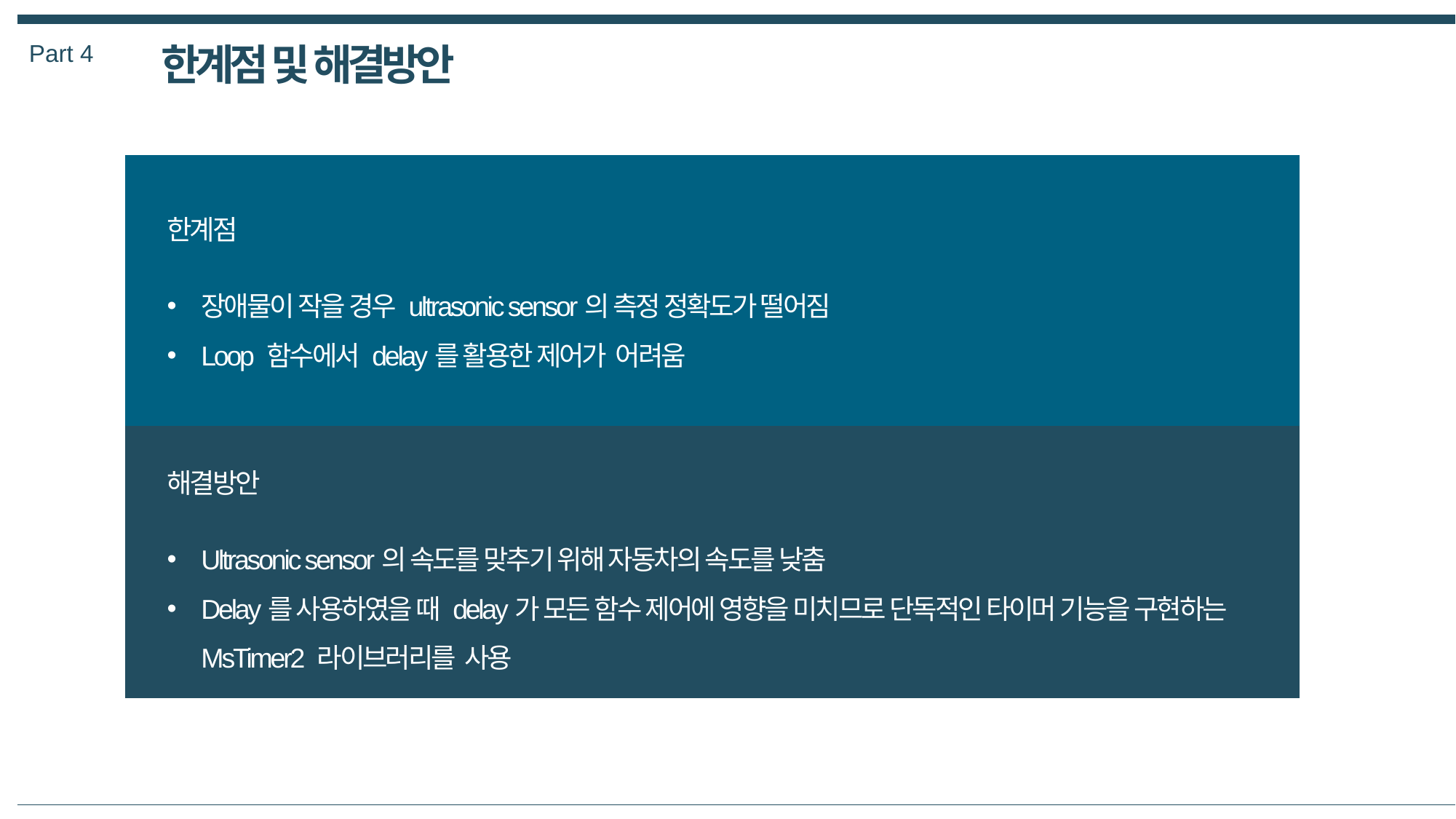

Part 4
한계점 및 해결방안

한계점

장애물이 작을 경우 ultrasonic sensor의 측정 정확도가 떨어짐
Loop 함수에서 delay를 활용한 제어가  어려움

해결방안

Ultrasonic sensor의 속도를 맞추기 위해 자동차의 속도를 낮춤
Delay를 사용하였을 때 delay가 모든 함수 제어에 영향을 미치므로 단독적인 타이머 기능을 구현하는 MsTimer2 라이브러리를  사용
|  |
| --- |